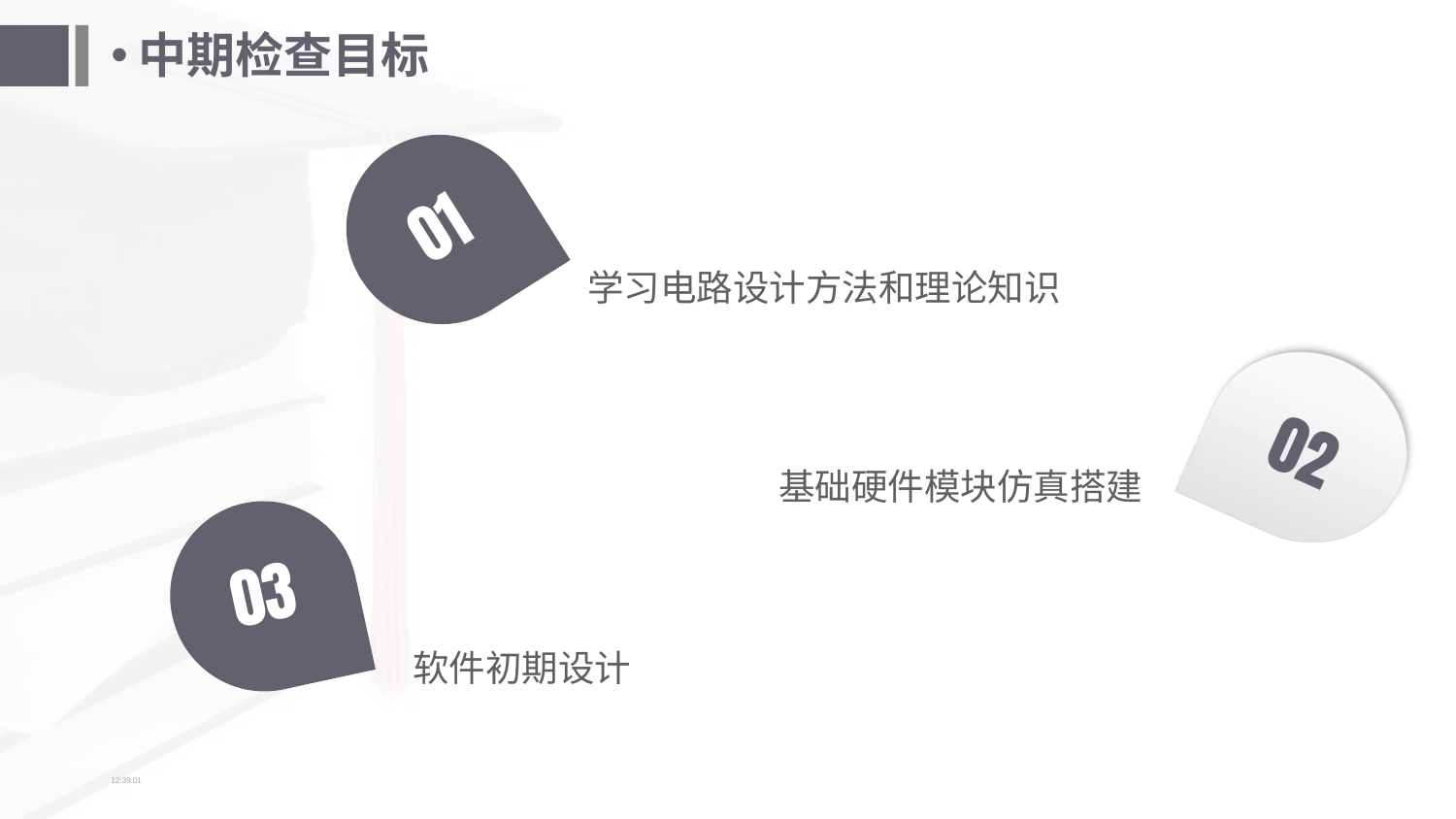

# 中期检查目标
01
学习电路设计方法和理论知识
02
基础硬件模块仿真搭建
03
软件初期设计
12:39:01